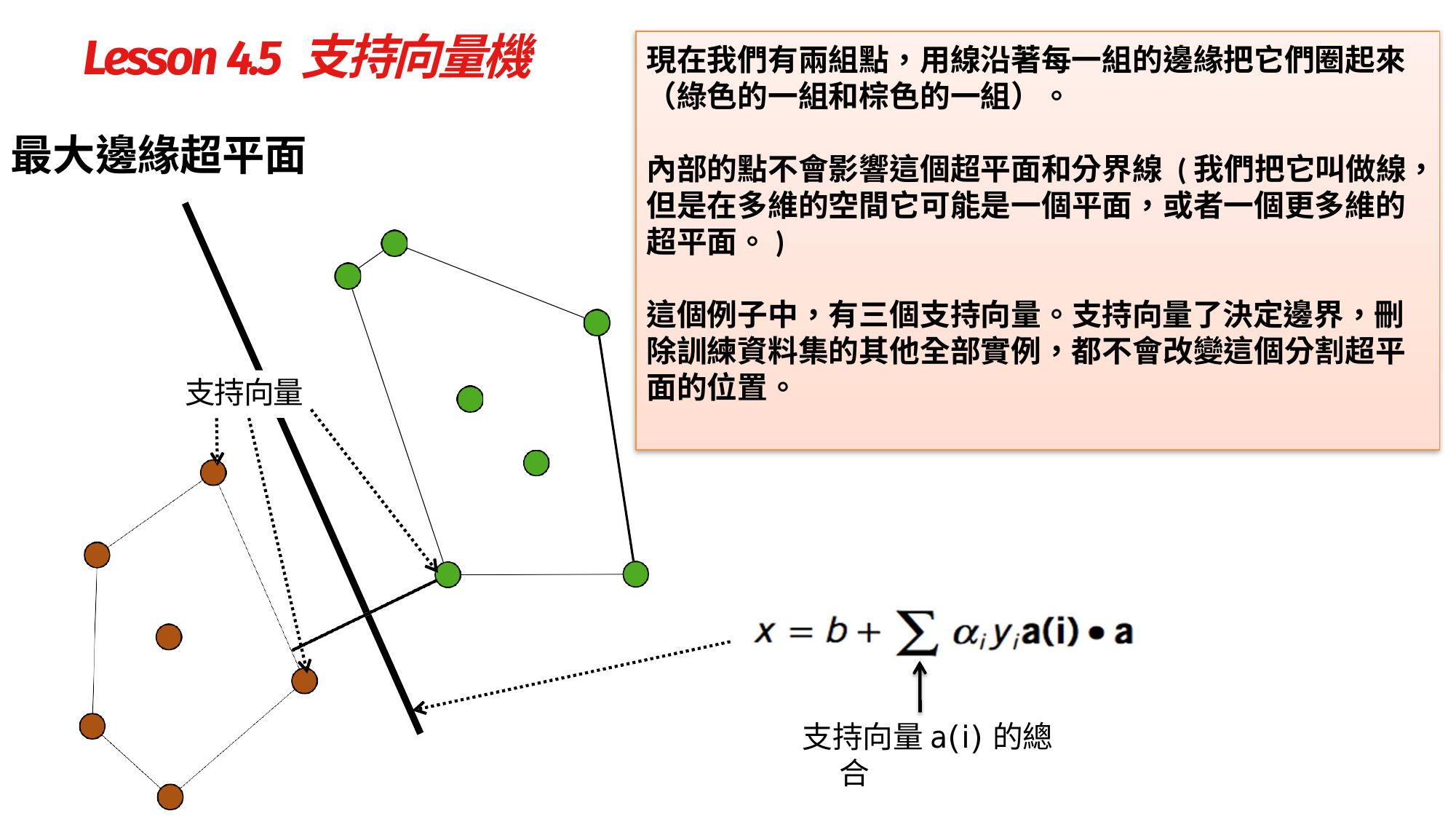

# Lesson 4.5 支持向量機
現在我們有兩組點，用線沿著每一組的邊緣把它們圈起來（綠色的一組和棕色的一組）。

內部的點不會影響這個超平面和分界線 (我們把它叫做線，但是在多維的空間它可能是一個平面，或者一個更多維的超平面。)

這個例子中，有三個支持向量。支持向量了決定邊界，刪除訓練資料集的其他全部實例，都不會改變這個分割超平面的位置。

最大邊緣超平面

 支持向量

支持向量a(i)的總合